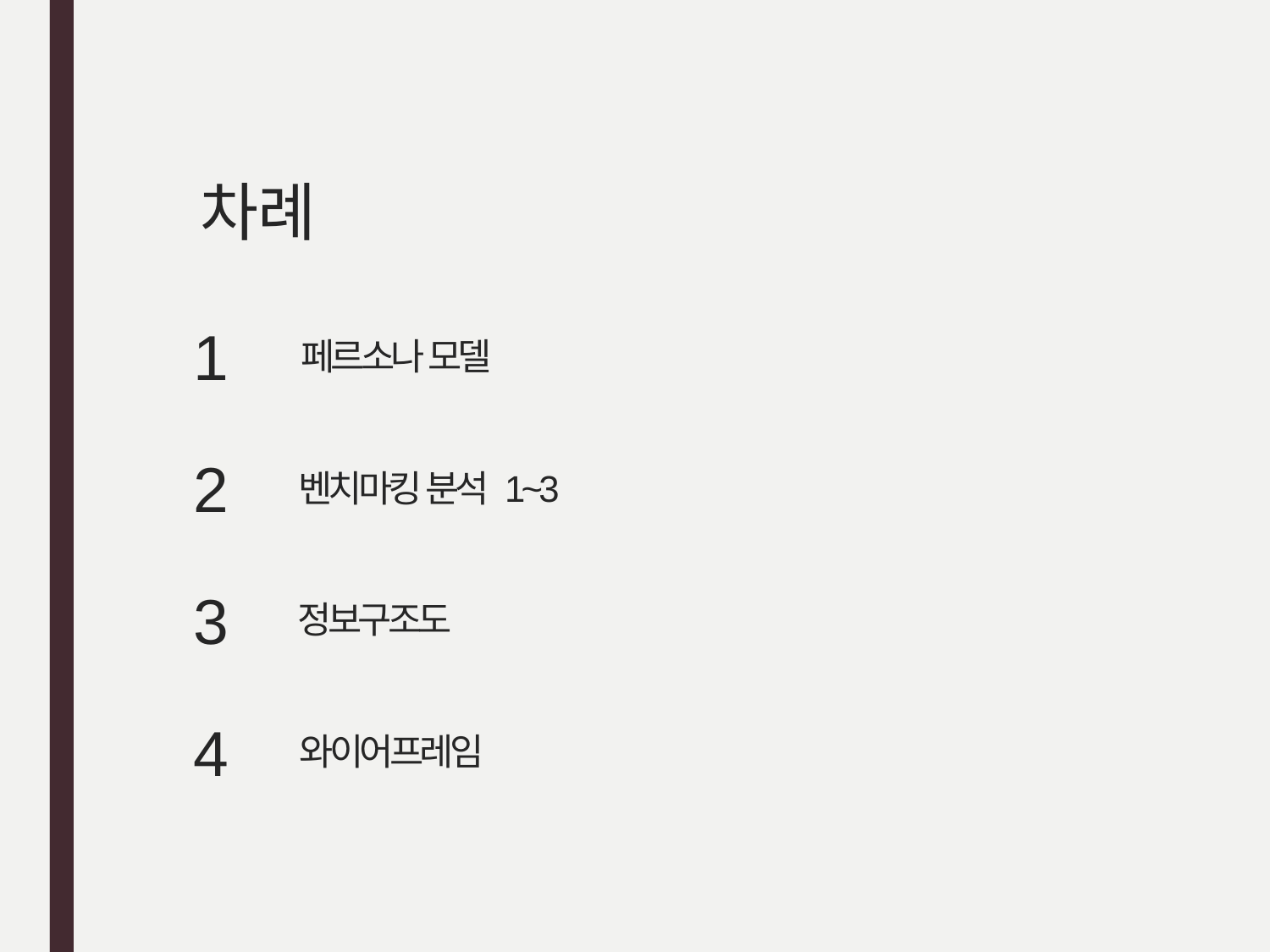

차례
1
페르소나 모델
2
벤치마킹 분석 1~3
3
정보구조도
4
와이어프레임